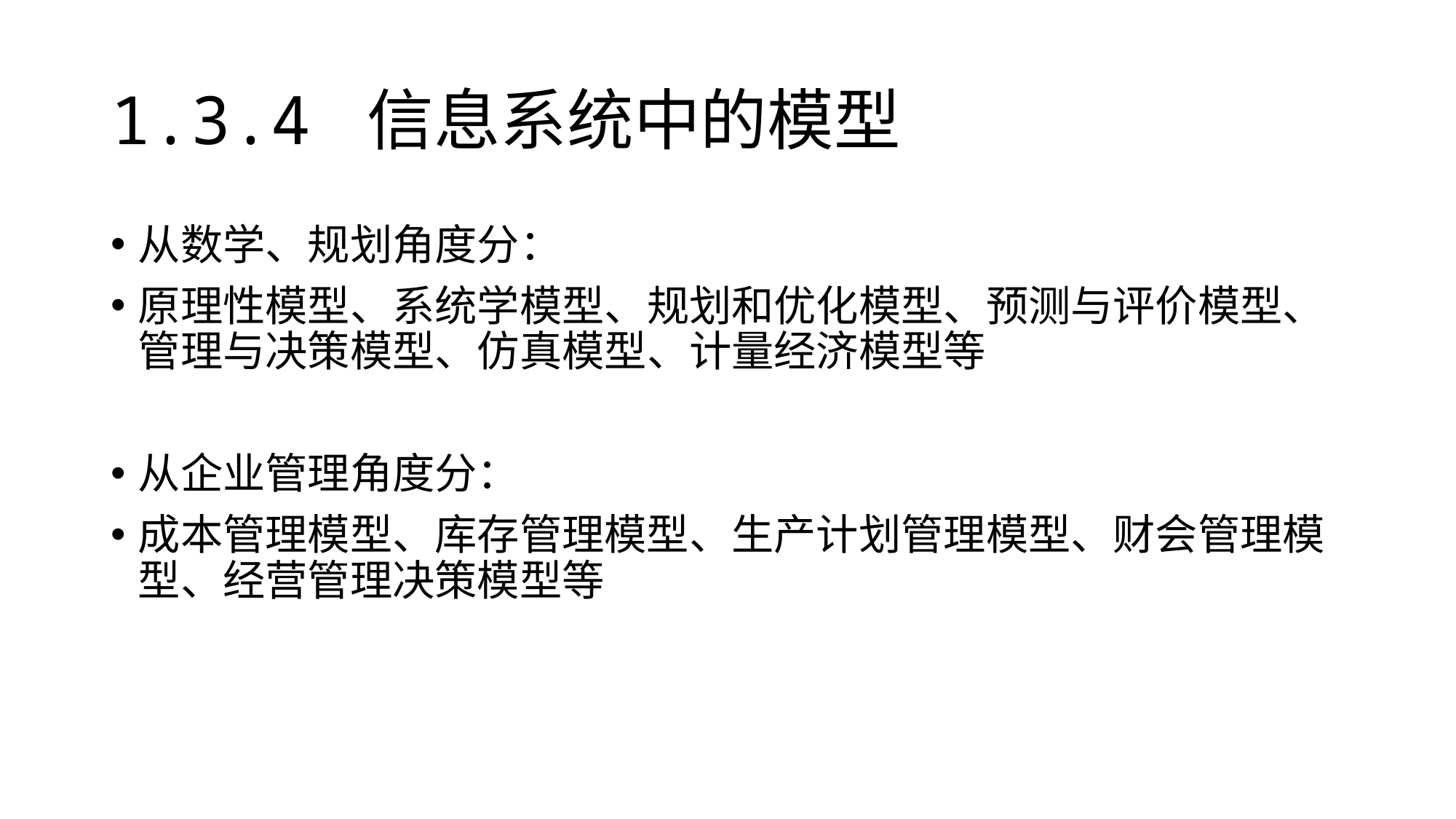

# 1.3.4 信息系统中的模型
从数学、规划角度分：
原理性模型、系统学模型、规划和优化模型、预测与评价模型、管理与决策模型、仿真模型、计量经济模型等

从企业管理角度分：
成本管理模型、库存管理模型、生产计划管理模型、财会管理模型、经营管理决策模型等